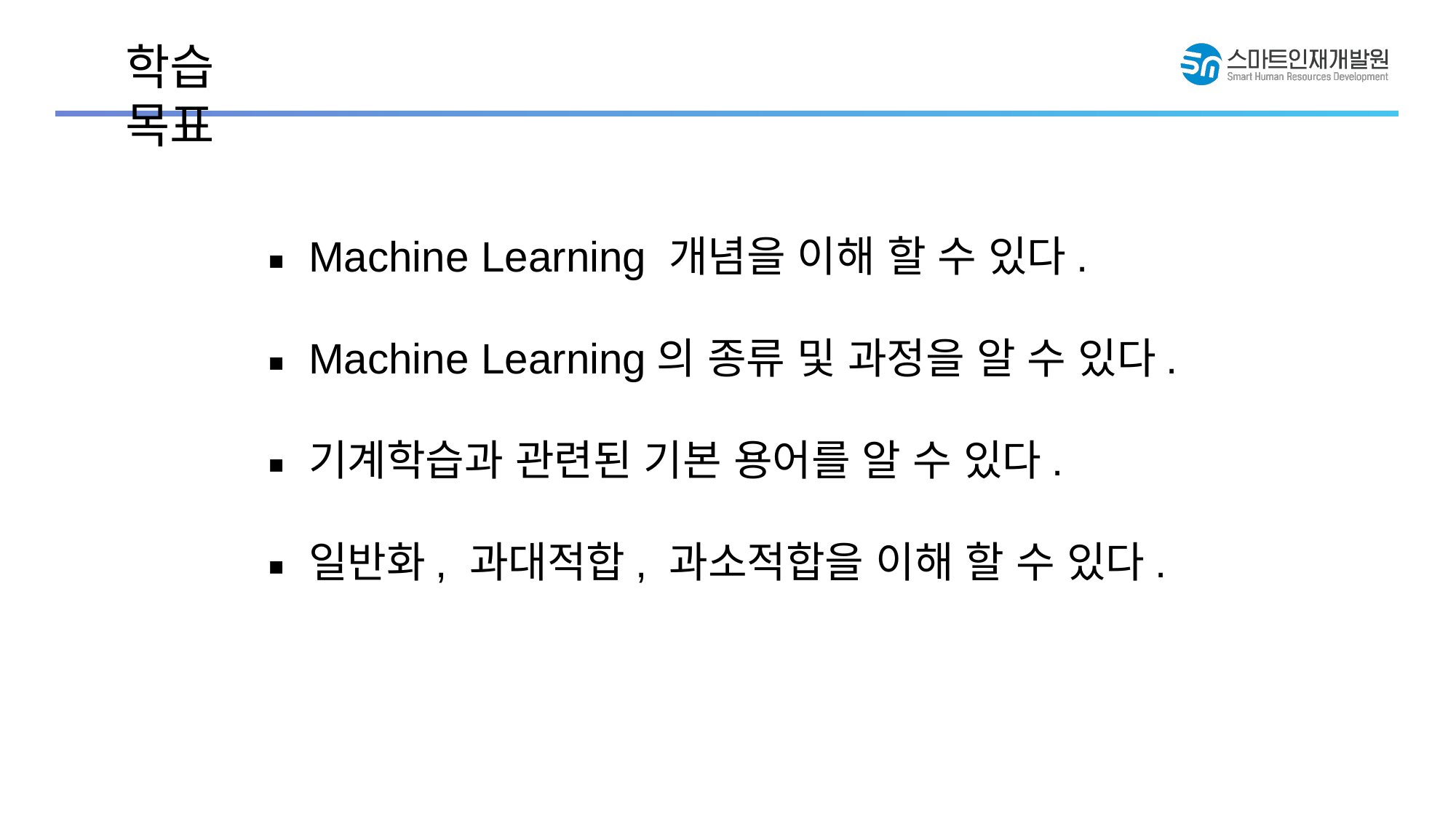

학습 목표
Machine Learning 개념을 이해 할 수 있다.
Machine Learning의 종류 및 과정을 알 수 있다.
기계학습과 관련된 기본 용어를 알 수 있다.
일반화, 과대적합, 과소적합을 이해 할 수 있다.